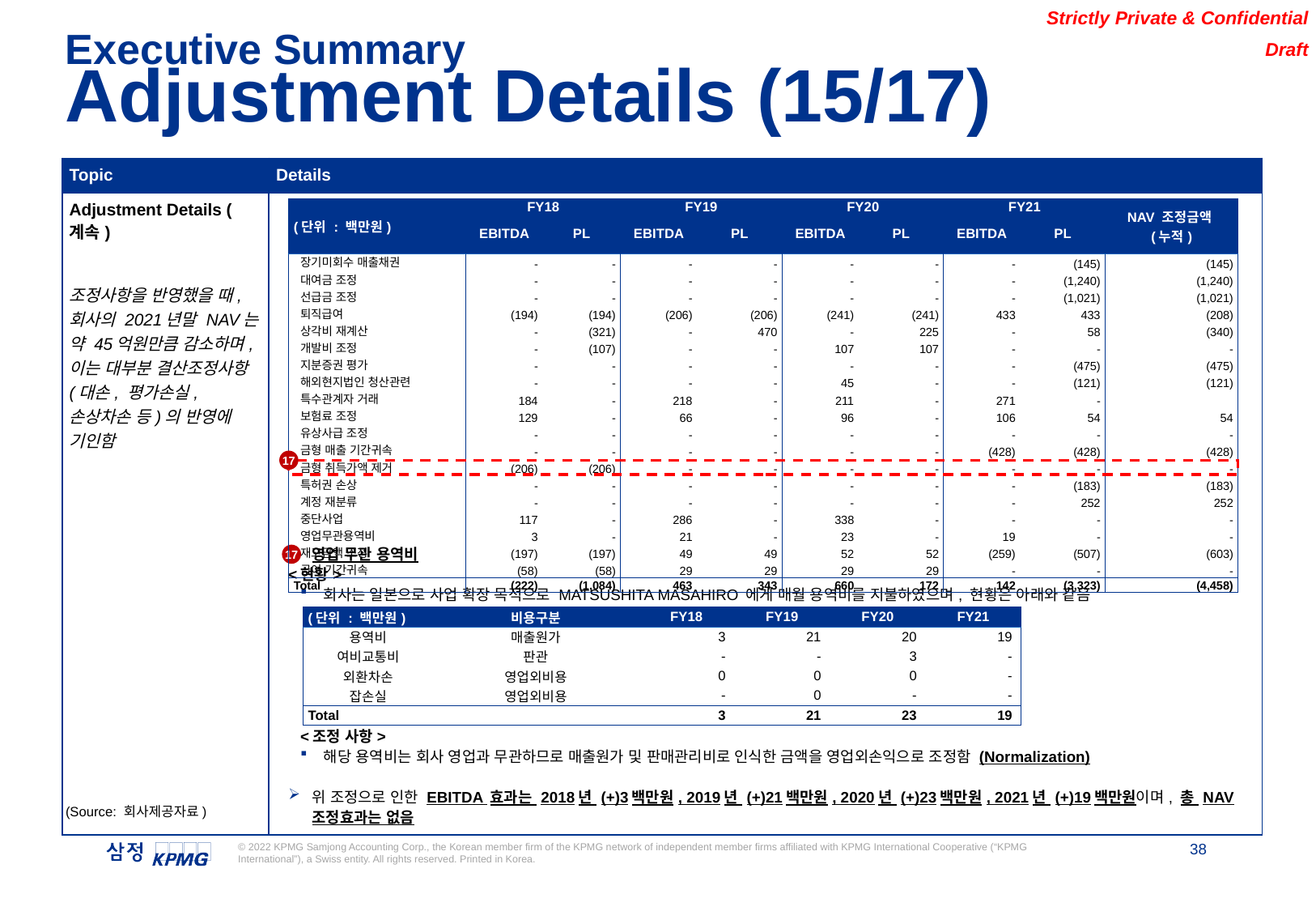

Executive Summary
Adjustment Details (15/17)
| Topic | Details |
| --- | --- |
| Adjustment Details (계속) 조정사항을 반영했을 때, 회사의 2021년말 NAV는 약 45억원만큼 감소하며, 이는 대부분 결산조정사항(대손, 평가손실, 손상차손 등)의 반영에 기인함 | 영업 무관 용역비 <현황> 회사는 일본으로 사업 확장 목적으로 MATSUSHITA MASAHIRO 에게 매월 용역비를 지불하였으며, 현황은 아래와 같음 <조정 사항> 해당 용역비는 회사 영업과 무관하므로 매출원가 및 판매관리비로 인식한 금액을 영업외손익으로 조정함 (Normalization) 위 조정으로 인한 EBITDA 효과는 2018년 (+)3백만원, 2019년 (+)21백만원, 2020년 (+)23백만원, 2021년 (+)19백만원이며, 총 NAV 조정효과는 없음 |
| (단위 : 백만원) | FY18 |  | FY19 |  | FY20 |  | FY21 |  | NAV 조정금액 (누적) |
| --- | --- | --- | --- | --- | --- | --- | --- | --- | --- |
|  | EBITDA | PL | EBITDA | PL | EBITDA | PL | EBITDA | PL |  |
| 장기미회수 매출채권 | - | - | - | - | - | - | - | (145) | (145) |
| 대여금 조정 | - | - | - | - | - | - | - | (1,240) | (1,240) |
| 선급금 조정 | - | - | - | - | - | - | - | (1,021) | (1,021) |
| 퇴직급여 | (194) | (194) | (206) | (206) | (241) | (241) | 433 | 433 | (208) |
| 상각비 재계산 | - | (321) | - | 470 | - | 225 | - | 58 | (340) |
| 개발비 조정 | - | (107) | - | - | 107 | 107 | - | - | - |
| 지분증권 평가 | - | - | - | - | - | - | - | (475) | (475) |
| 해외현지법인 청산관련 | - | - | - | - | 45 | - | - | (121) | (121) |
| 특수관계자 거래 | 184 | - | 218 | - | 211 | - | 271 | - |  |
| 보험료 조정 | 129 | - | 66 | - | 96 | - | 106 | 54 | 54 |
| 유상사급 조정 | - | - | - | - | - | - | - | - | - |
| 금형 매출 기간귀속 | - | - | - | - | - | - | (428) | (428) | (428) |
| 금형 취득가액 제거 | (206) | (206) | - | - | - | - | - | - | - |
| 특허권 손상 | - | - | - | - | - | - | - | (183) | (183) |
| 계정 재분류 | - | - | - | - | - | - | - | 252 | 252 |
| 중단사업 | 117 | - | 286 | - | 338 | - | - | - | - |
| 영업무관용역비 | 3 | - | 21 | - | 23 | - | 19 | - | - |
| 재고금액 조정 | (197) | (197) | 49 | 49 | 52 | 52 | (259) | (507) | (603) |
| 급여 기간귀속 | (58) | (58) | 29 | 29 | 29 | 29 | - | - | - |
| Total | (222) | (1,084) | 463 | 343 | 660 | 172 | 142 | (3,323) | (4,458) |

17

17
| (단위 : 백만원) | 비용구분 | FY18 | FY19 | FY20 | FY21 |
| --- | --- | --- | --- | --- | --- |
| 용역비 | 매출원가 | 3 | 21 | 20 | 19 |
| 여비교통비 | 판관 | - | - | 3 | - |
| 외환차손 | 영업외비용 | 0 | 0 | 0 | - |
| 잡손실 | 영업외비용 | - | 0 | - | - |
| Total |  | 3 | 21 | 23 | 19 |
(Source: 회사제공자료)